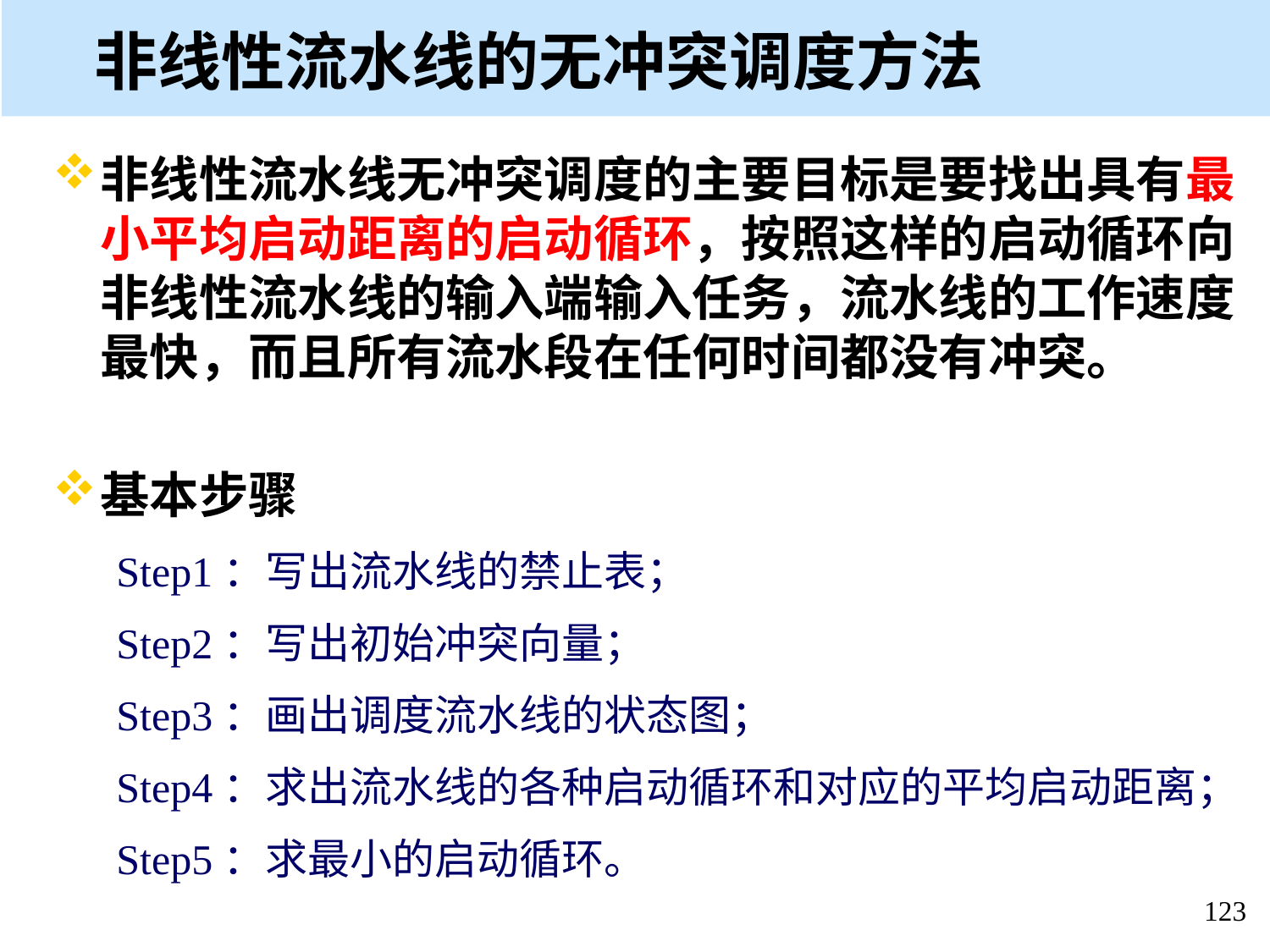

# 非线性流水线的无冲突调度方法
非线性流水线无冲突调度的主要目标是要找出具有最小平均启动距离的启动循环，按照这样的启动循环向非线性流水线的输入端输入任务，流水线的工作速度最快，而且所有流水段在任何时间都没有冲突。

基本步骤
Step1：写出流水线的禁止表；
Step2：写出初始冲突向量；
Step3：画出调度流水线的状态图；
Step4：求出流水线的各种启动循环和对应的平均启动距离；
Step5：求最小的启动循环。